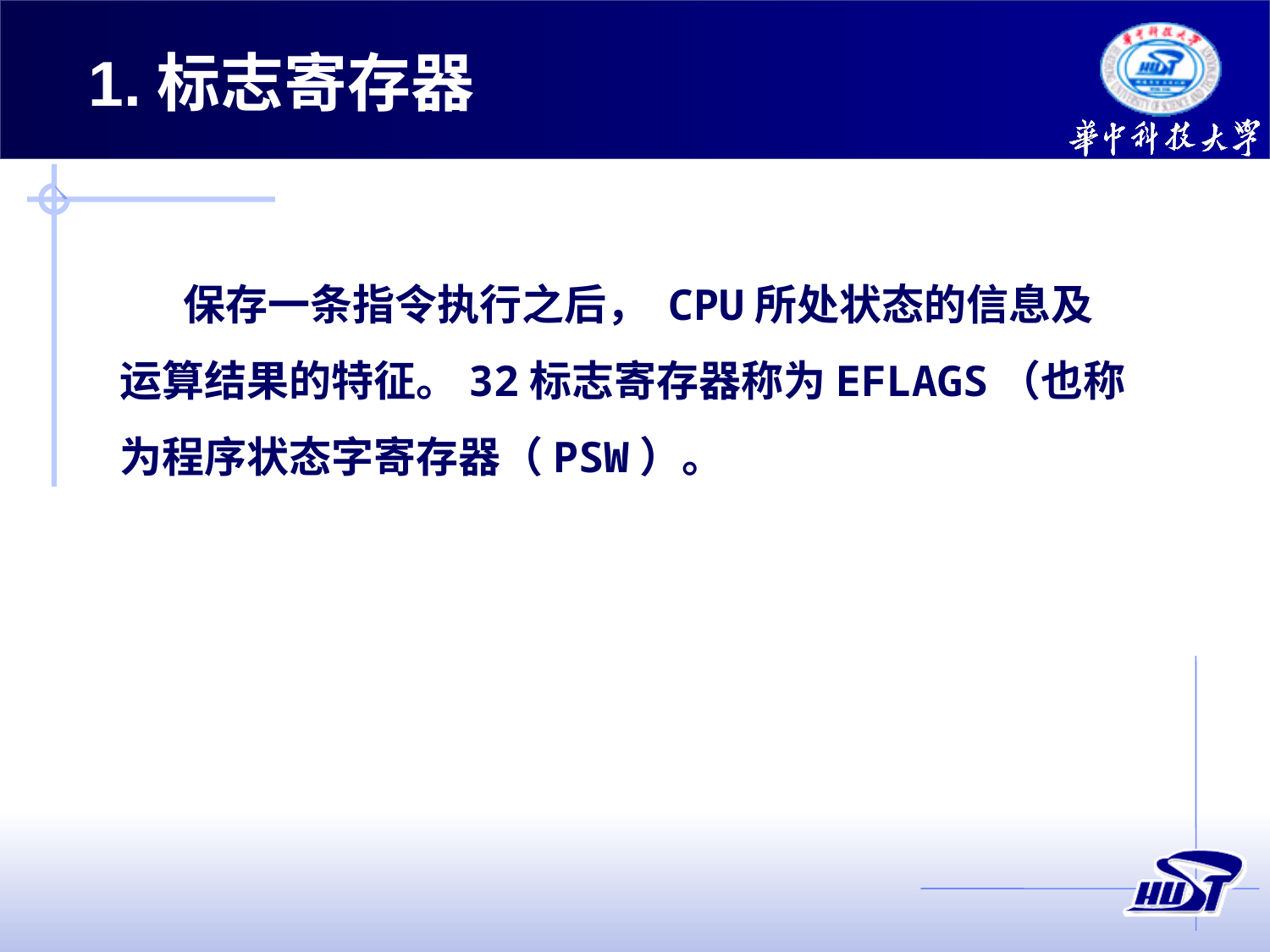

1.标志寄存器
保存一条指令执行之后， CPU所处状态的信息及运算结果的特征。32标志寄存器称为EFLAGS（也称为程序状态字寄存器（PSW）。